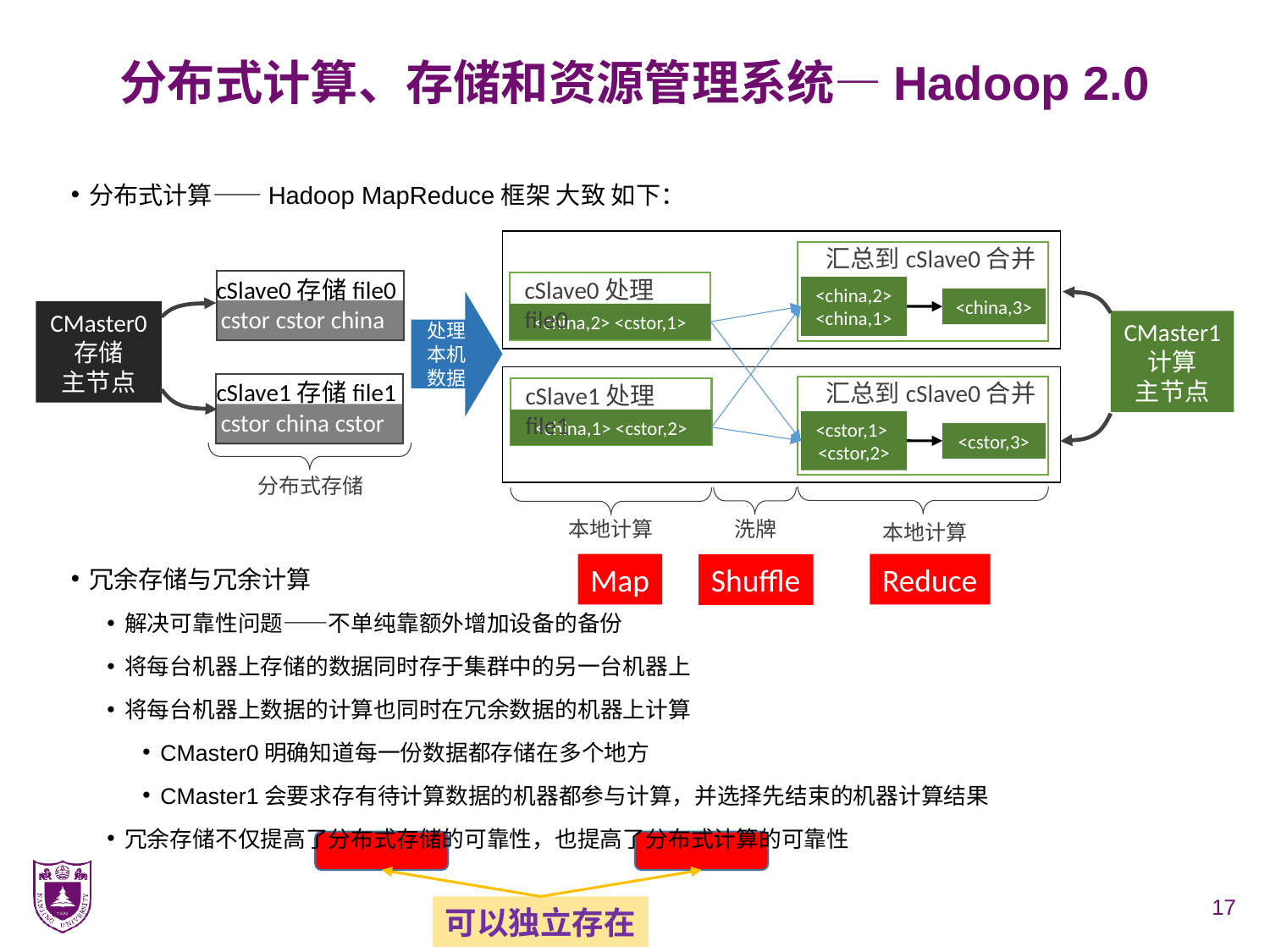

# 分布式计算、存储和资源管理系统—Hadoop 2.0
分布式计算——Hadoop MapReduce框架 大致 如下：

冗余存储与冗余计算
解决可靠性问题——不单纯靠额外增加设备的备份
将每台机器上存储的数据同时存于集群中的另一台机器上
将每台机器上数据的计算也同时在冗余数据的机器上计算
CMaster0明确知道每一份数据都存储在多个地方
CMaster1会要求存有待计算数据的机器都参与计算，并选择先结束的机器计算结果
冗余存储不仅提高了分布式存储的可靠性，也提高了分布式计算的可靠性

汇总到cSlave0合并

cSlave0处理file0
cSlave0存储file0

<china,2>
<china,1>
<china,3>

处理本机数据
cstor cstor china

CMaster0
存储
主节点

<china,2> <cstor,1>
CMaster1
计算
主节点

cSlave1存储file1
汇总到cSlave0合并
cSlave1处理file1

cstor china cstor

<china,1> <cstor,2>
<cstor,1>
<cstor,2>

<cstor,3>

分布式存储
本地计算
洗牌
本地计算
Map
Reduce
Shuffle

17
可以独立存在